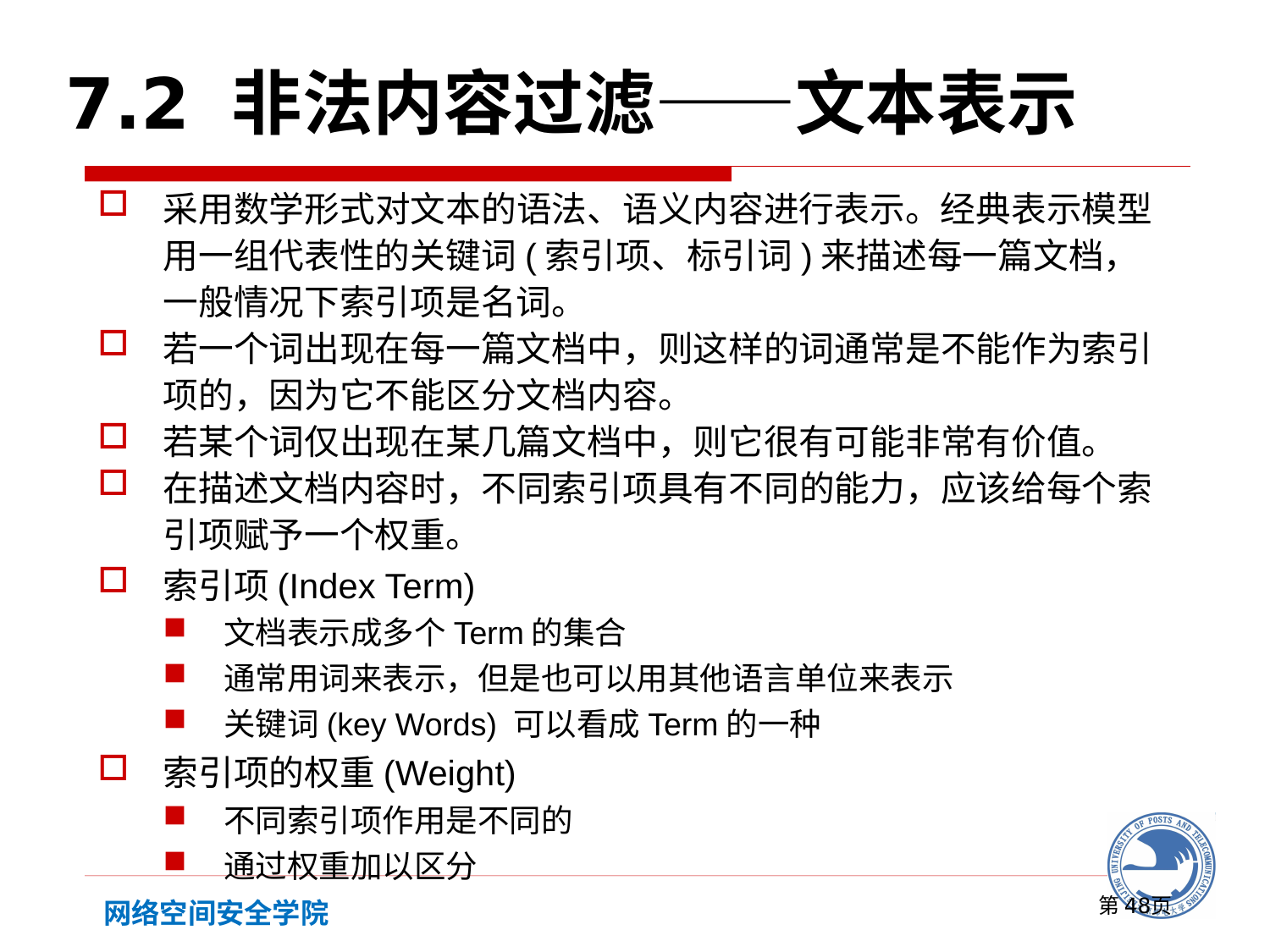

7.2 非法内容过滤——文本表示
采用数学形式对文本的语法、语义内容进行表示。经典表示模型用一组代表性的关键词(索引项、标引词)来描述每一篇文档，一般情况下索引项是名词。
若一个词出现在每一篇文档中，则这样的词通常是不能作为索引项的，因为它不能区分文档内容。
若某个词仅出现在某几篇文档中，则它很有可能非常有价值。
在描述文档内容时，不同索引项具有不同的能力，应该给每个索引项赋予一个权重。
索引项(Index Term)
文档表示成多个Term的集合
通常用词来表示，但是也可以用其他语言单位来表示
关键词(key Words) 可以看成Term的一种
索引项的权重(Weight)
不同索引项作用是不同的
通过权重加以区分

第48页